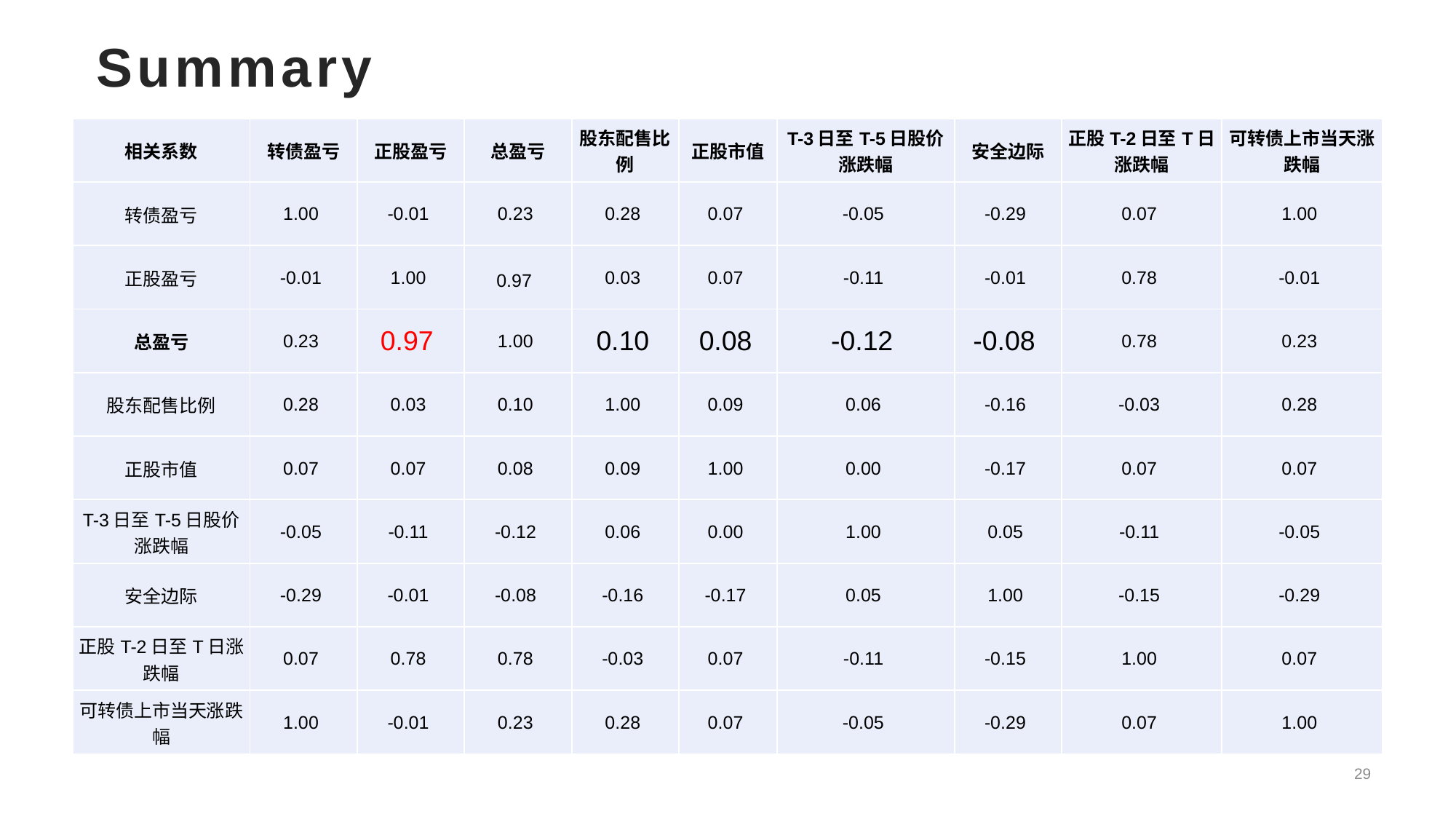

# Summary
| 相关系数 | 转债盈亏 | 正股盈亏 | 总盈亏 | 股东配售比例 | 正股市值 | T-3日至T-5日股价涨跌幅 | 安全边际 | 正股T-2日至T日涨跌幅 | 可转债上市当天涨跌幅 |
| --- | --- | --- | --- | --- | --- | --- | --- | --- | --- |
| 转债盈亏 | 1.00 | -0.01 | 0.23 | 0.28 | 0.07 | -0.05 | -0.29 | 0.07 | 1.00 |
| 正股盈亏 | -0.01 | 1.00 | 0.97 | 0.03 | 0.07 | -0.11 | -0.01 | 0.78 | -0.01 |
| 总盈亏 | 0.23 | 0.97 | 1.00 | 0.10 | 0.08 | -0.12 | -0.08 | 0.78 | 0.23 |
| 股东配售比例 | 0.28 | 0.03 | 0.10 | 1.00 | 0.09 | 0.06 | -0.16 | -0.03 | 0.28 |
| 正股市值 | 0.07 | 0.07 | 0.08 | 0.09 | 1.00 | 0.00 | -0.17 | 0.07 | 0.07 |
| T-3日至T-5日股价涨跌幅 | -0.05 | -0.11 | -0.12 | 0.06 | 0.00 | 1.00 | 0.05 | -0.11 | -0.05 |
| 安全边际 | -0.29 | -0.01 | -0.08 | -0.16 | -0.17 | 0.05 | 1.00 | -0.15 | -0.29 |
| 正股T-2日至T日涨跌幅 | 0.07 | 0.78 | 0.78 | -0.03 | 0.07 | -0.11 | -0.15 | 1.00 | 0.07 |
| 可转债上市当天涨跌幅 | 1.00 | -0.01 | 0.23 | 0.28 | 0.07 | -0.05 | -0.29 | 0.07 | 1.00 |
29